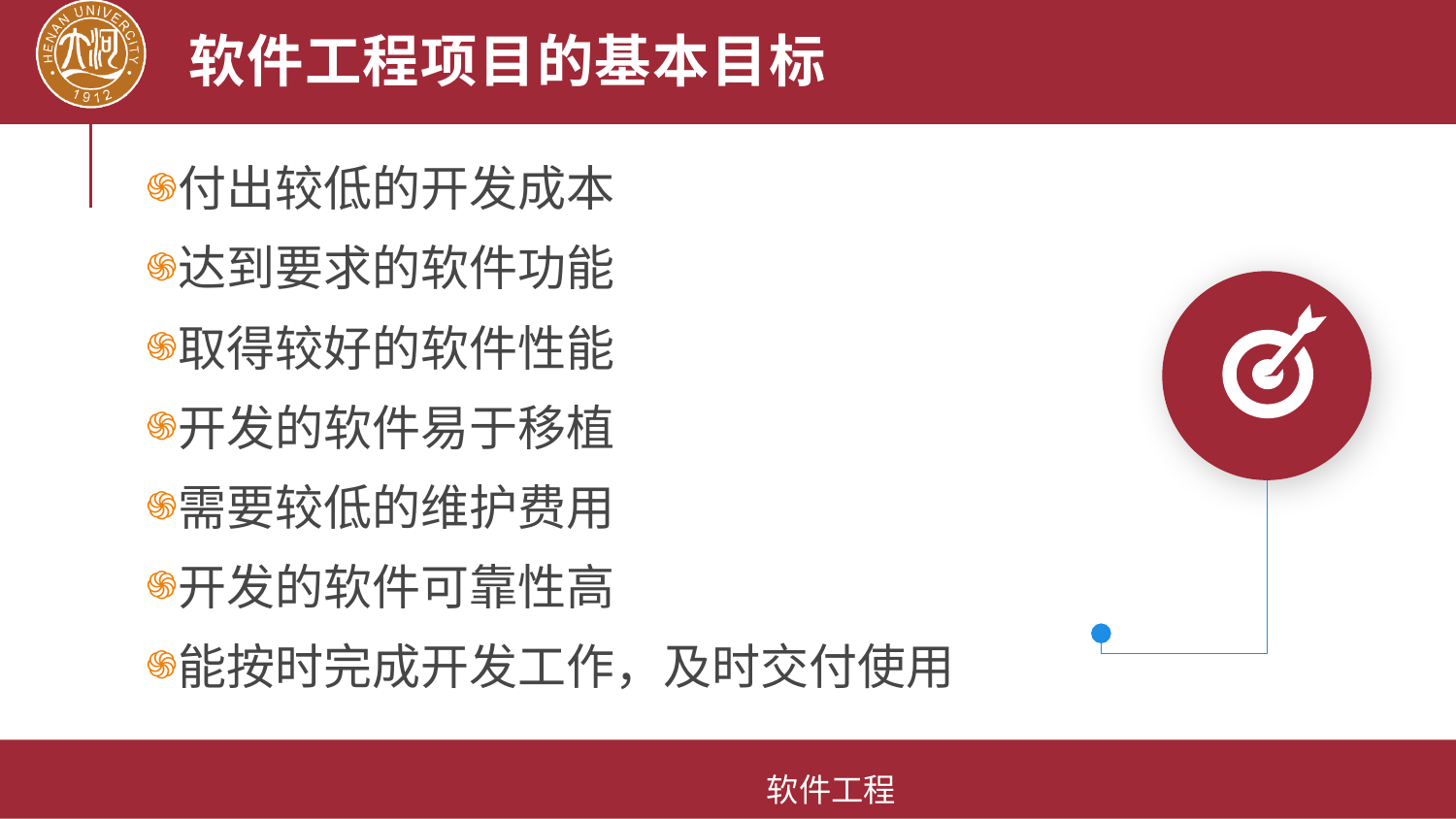

# 软件工程项目的基本目标
付出较低的开发成本
达到要求的软件功能
取得较好的软件性能
开发的软件易于移植
需要较低的维护费用
开发的软件可靠性高
能按时完成开发工作，及时交付使用

软件工程
32